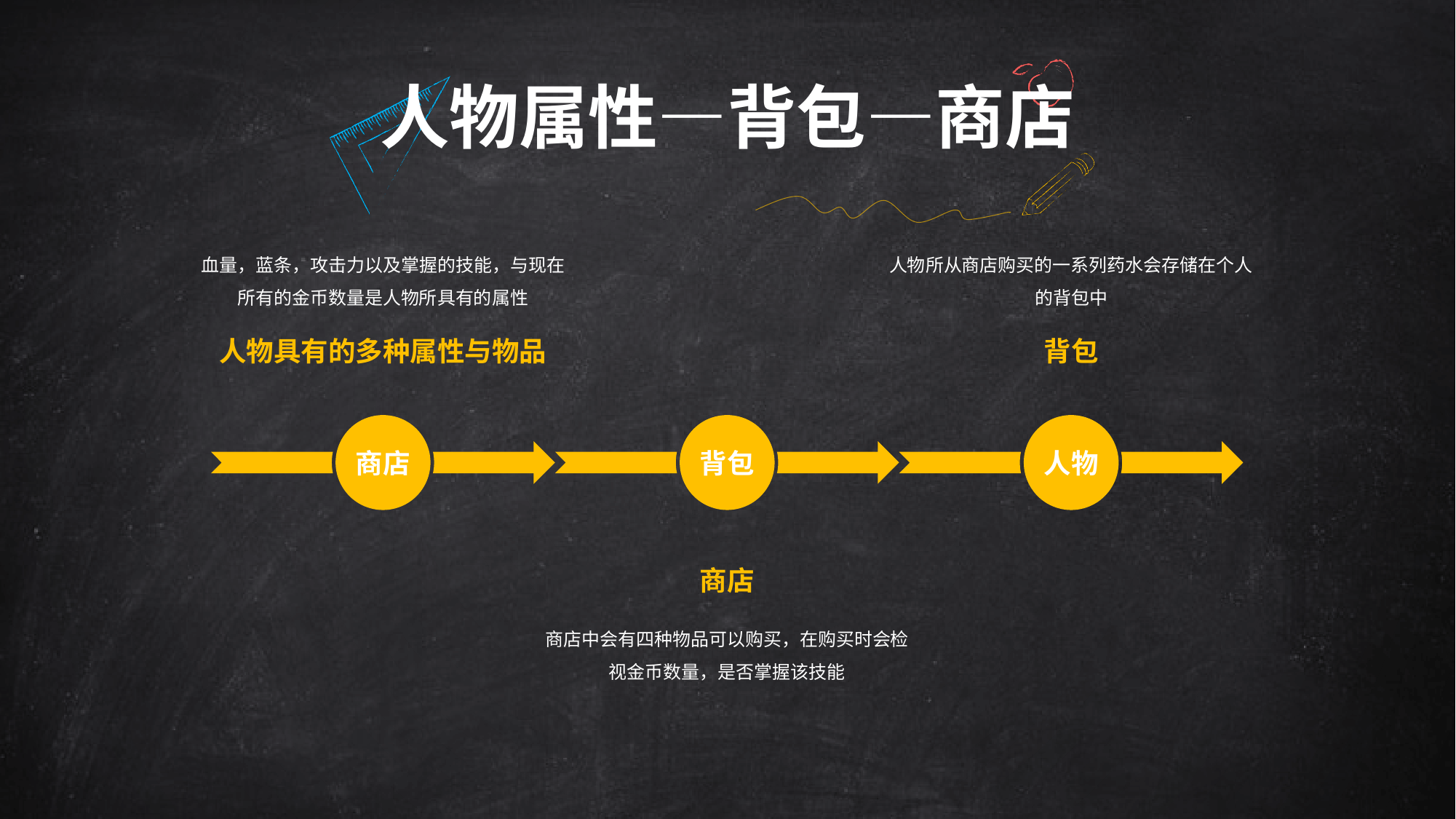

# 人物属性—背包—商店
人物所从商店购买的一系列药水会存储在个人的背包中
血量，蓝条，攻击力以及掌握的技能，与现在所有的金币数量是人物所具有的属性
人物具有的多种属性与物品
背包

商店
背包
人物

商店
商店中会有四种物品可以购买，在购买时会检视金币数量，是否掌握该技能